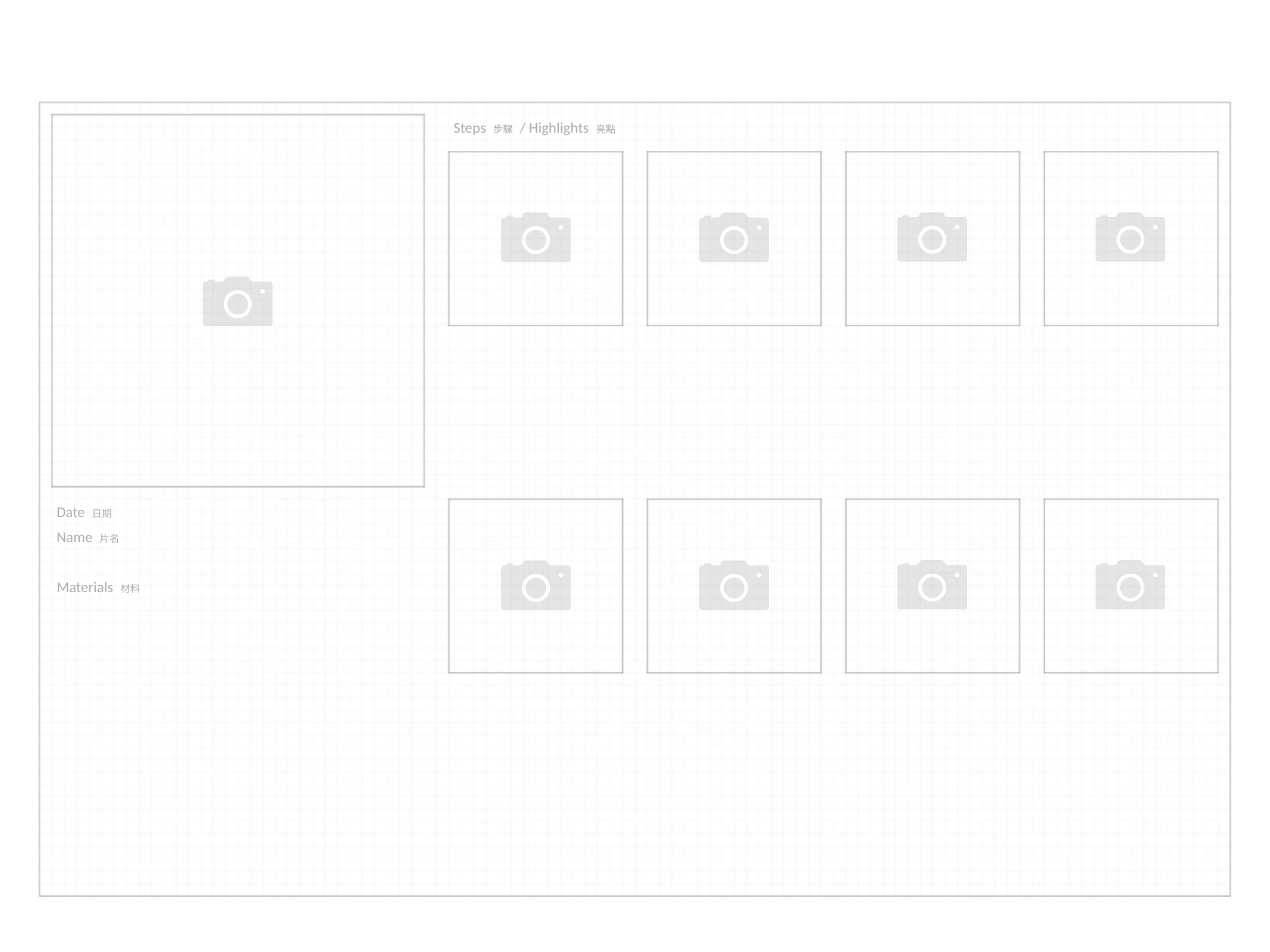

Steps 步驟  / Highlights 亮點

Date 日期
Name 片名

Materials 材料